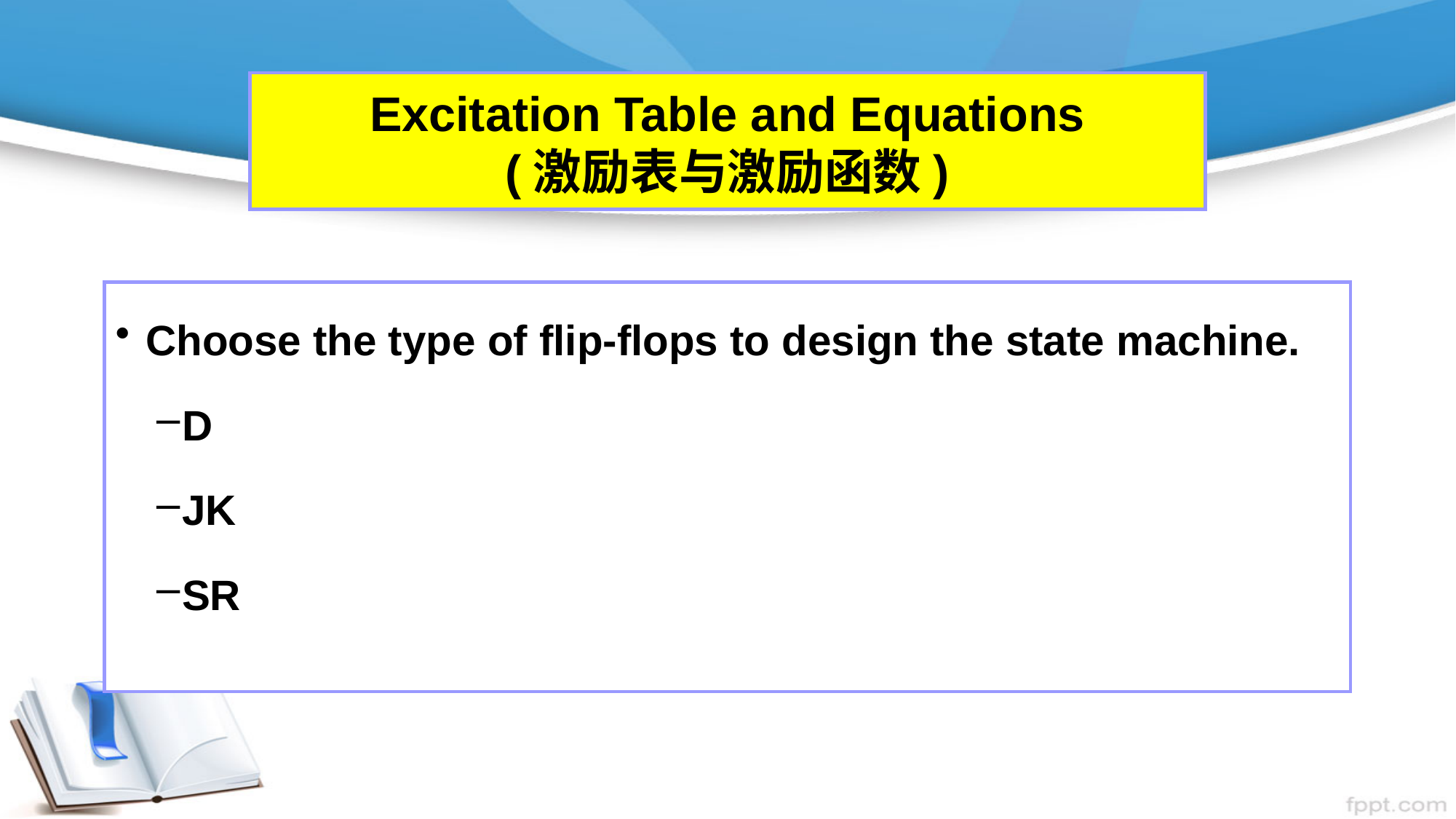

# Excitation Table and Equations (激励表与激励函数)
Choose the type of flip-flops to design the state machine.
D
JK
SR